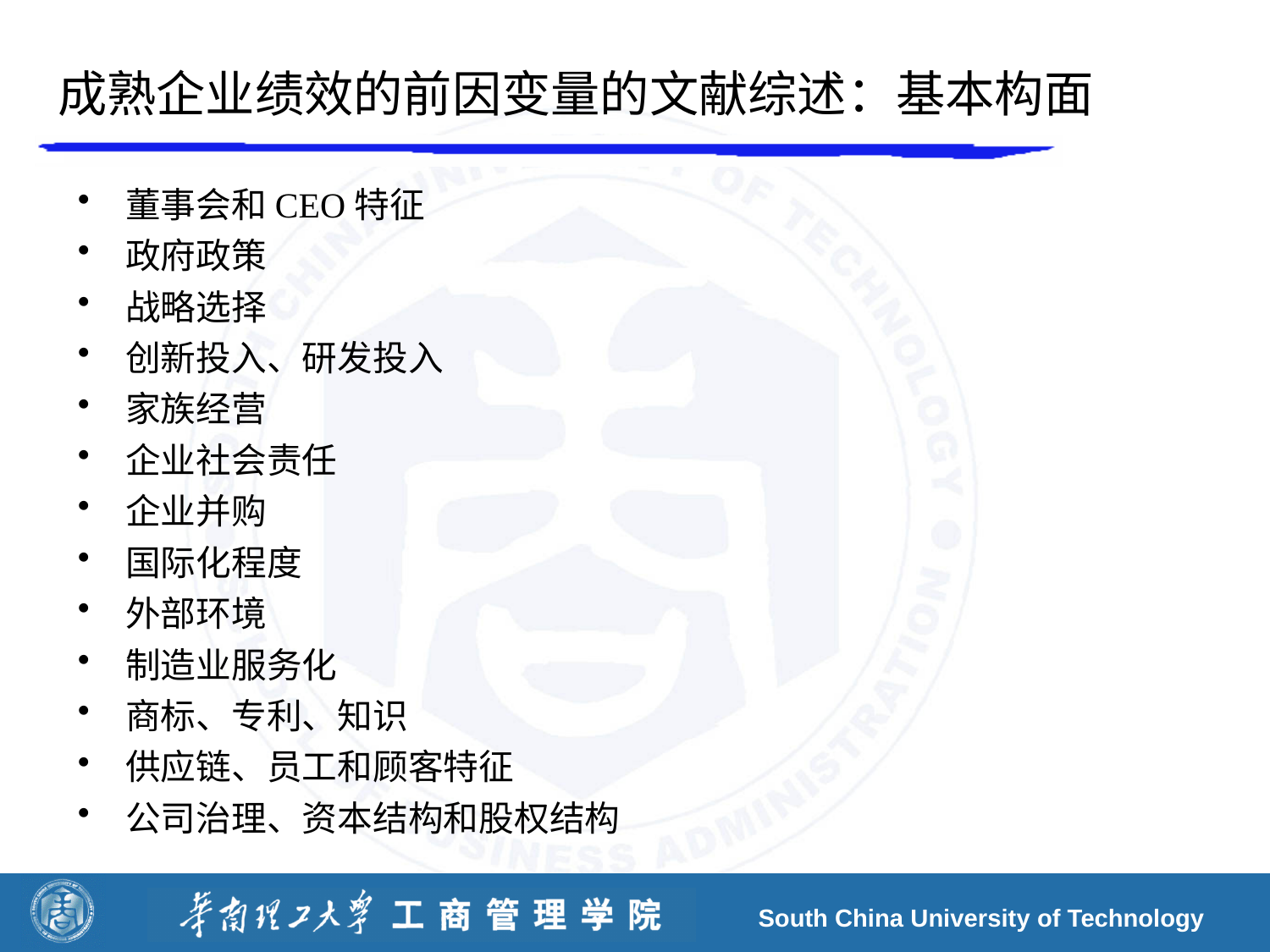

# 成熟企业绩效的前因变量的文献综述：基本构面
董事会和CEO特征
政府政策
战略选择
创新投入、研发投入
家族经营
企业社会责任
企业并购
国际化程度
外部环境
制造业服务化
商标、专利、知识
供应链、员工和顾客特征
公司治理、资本结构和股权结构

South China University of Technology